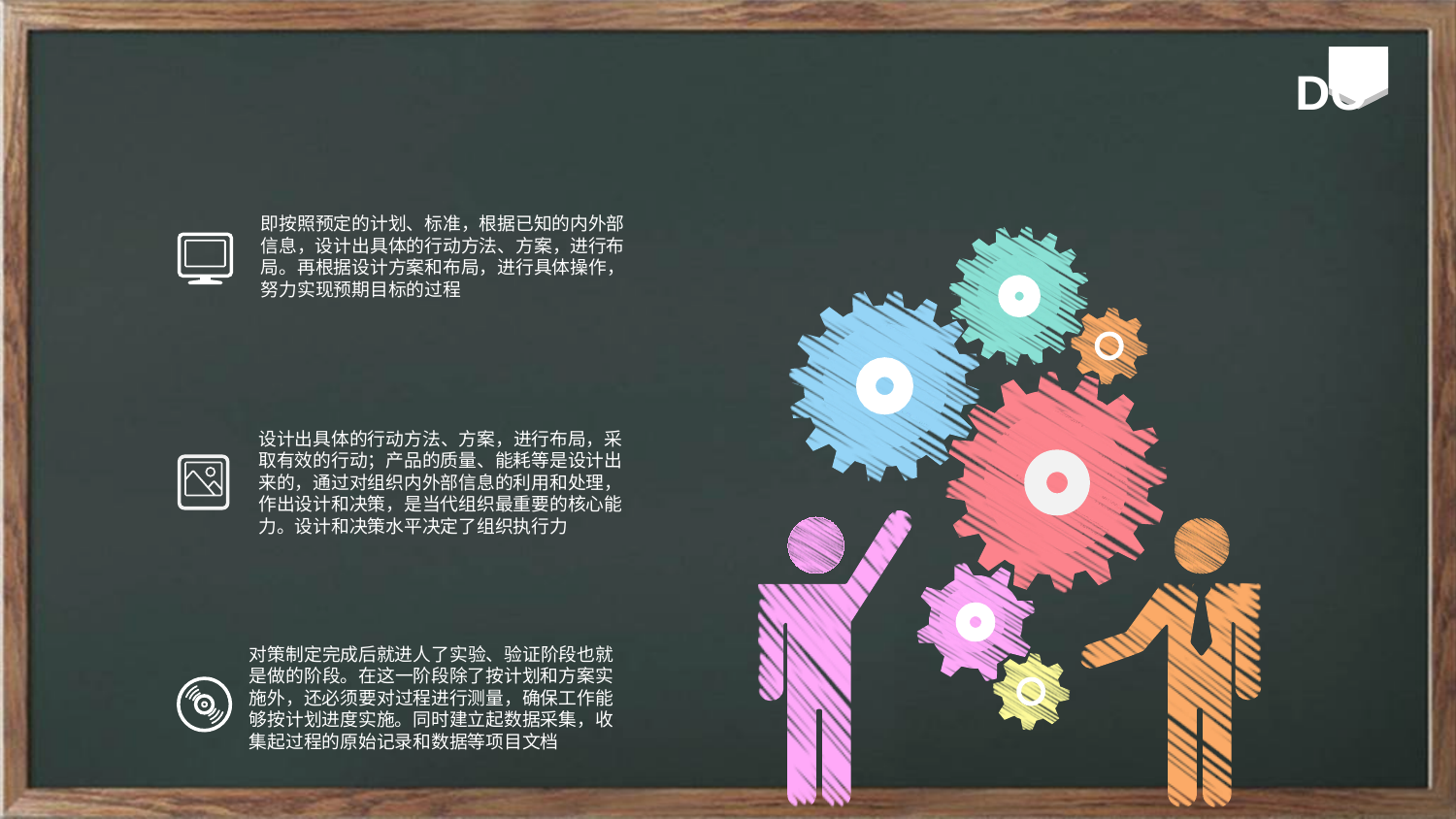

DO
即按照预定的计划、标准，根据已知的内外部信息，设计出具体的行动方法、方案，进行布局。再根据设计方案和布局，进行具体操作，努力实现预期目标的过程

设计出具体的行动方法、方案，进行布局，采取有效的行动；产品的质量、能耗等是设计出来的，通过对组织内外部信息的利用和处理，作出设计和决策，是当代组织最重要的核心能力。设计和决策水平决定了组织执行力

对策制定完成后就进人了实验、验证阶段也就是做的阶段。在这一阶段除了按计划和方案实施外，还必须要对过程进行测量，确保工作能够按计划进度实施。同时建立起数据采集，收集起过程的原始记录和数据等项目文档